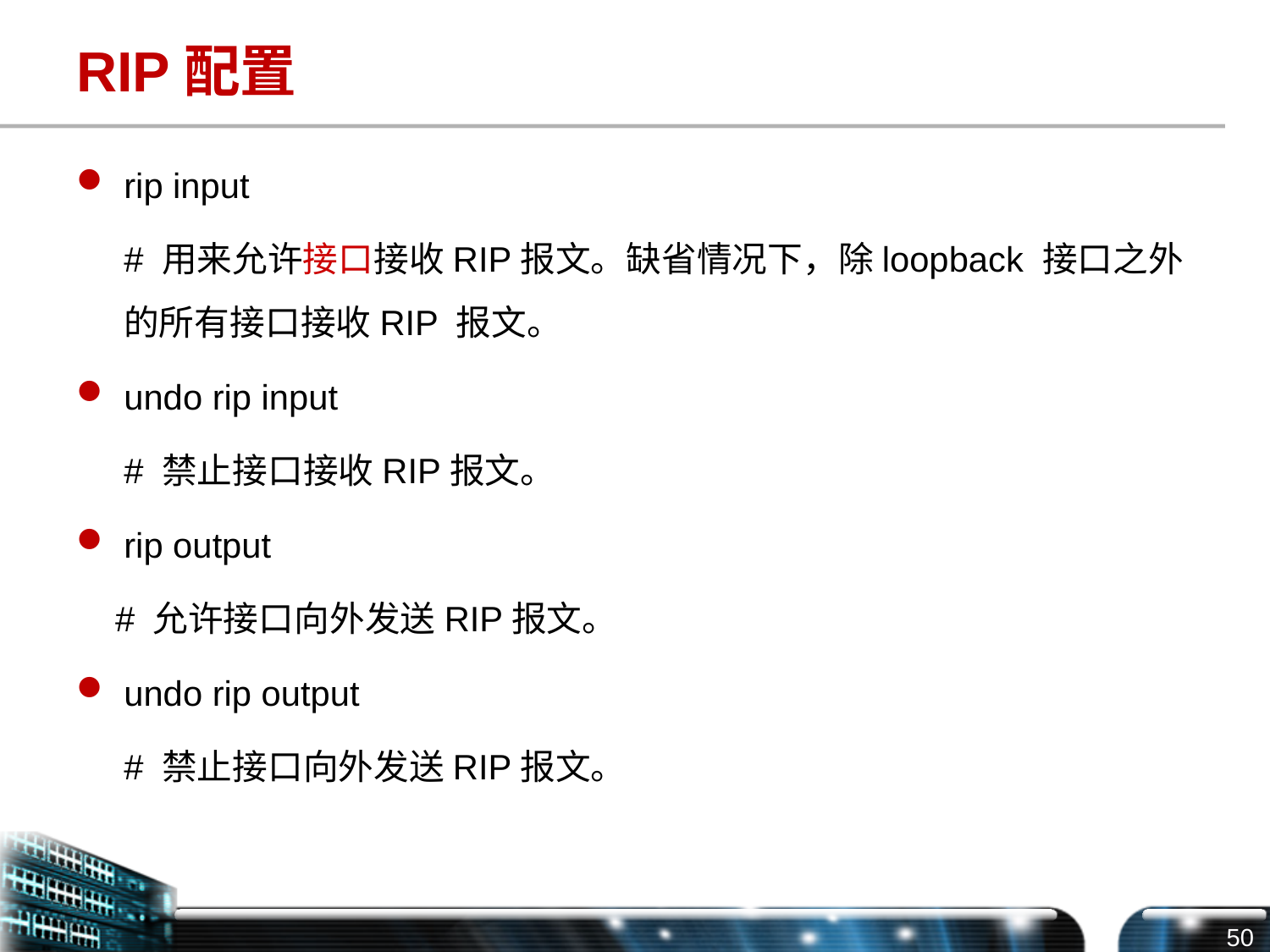

# RIP配置
rip input
	# 用来允许接口接收RIP报文。缺省情况下，除loopback 接口之外的所有接口接收RIP 报文。
undo rip input
	# 禁止接口接收RIP报文。
rip output
    # 允许接口向外发送RIP报文。
undo rip output
	# 禁止接口向外发送RIP报文。